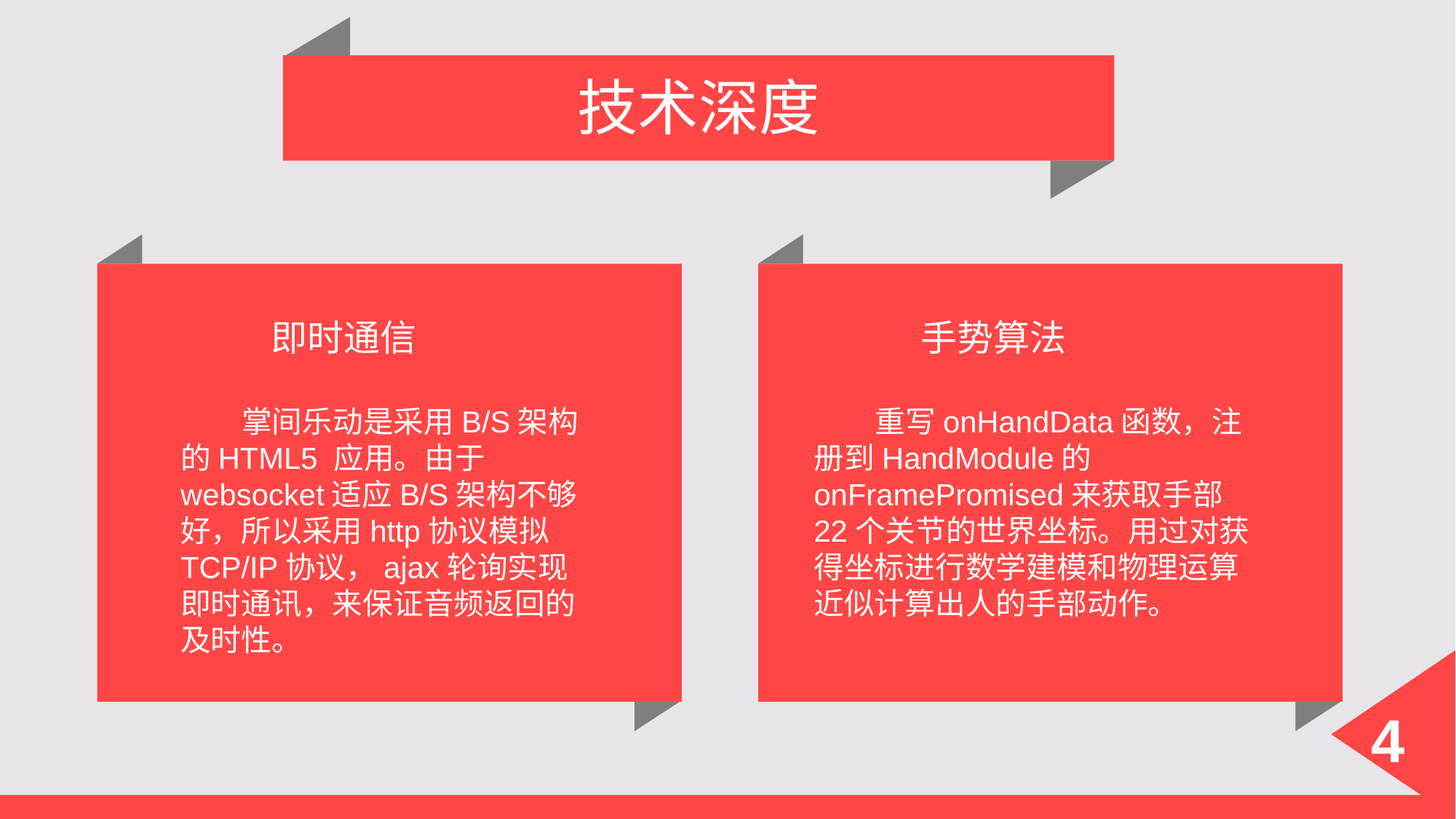

技术深度

          即时通信

        掌间乐动是采用B/S架构的HTML5 应用。由于websocket适应B/S架构不够好，所以采用http协议模拟TCP/IP协议，ajax轮询实现即时通讯，来保证音频返回的及时性。

            手势算法

        重写onHandData函数，注册到HandModule的onFramePromised来获取手部22个关节的世界坐标。用过对获得坐标进行数学建模和物理运算近似计算出人的手部动作。

4